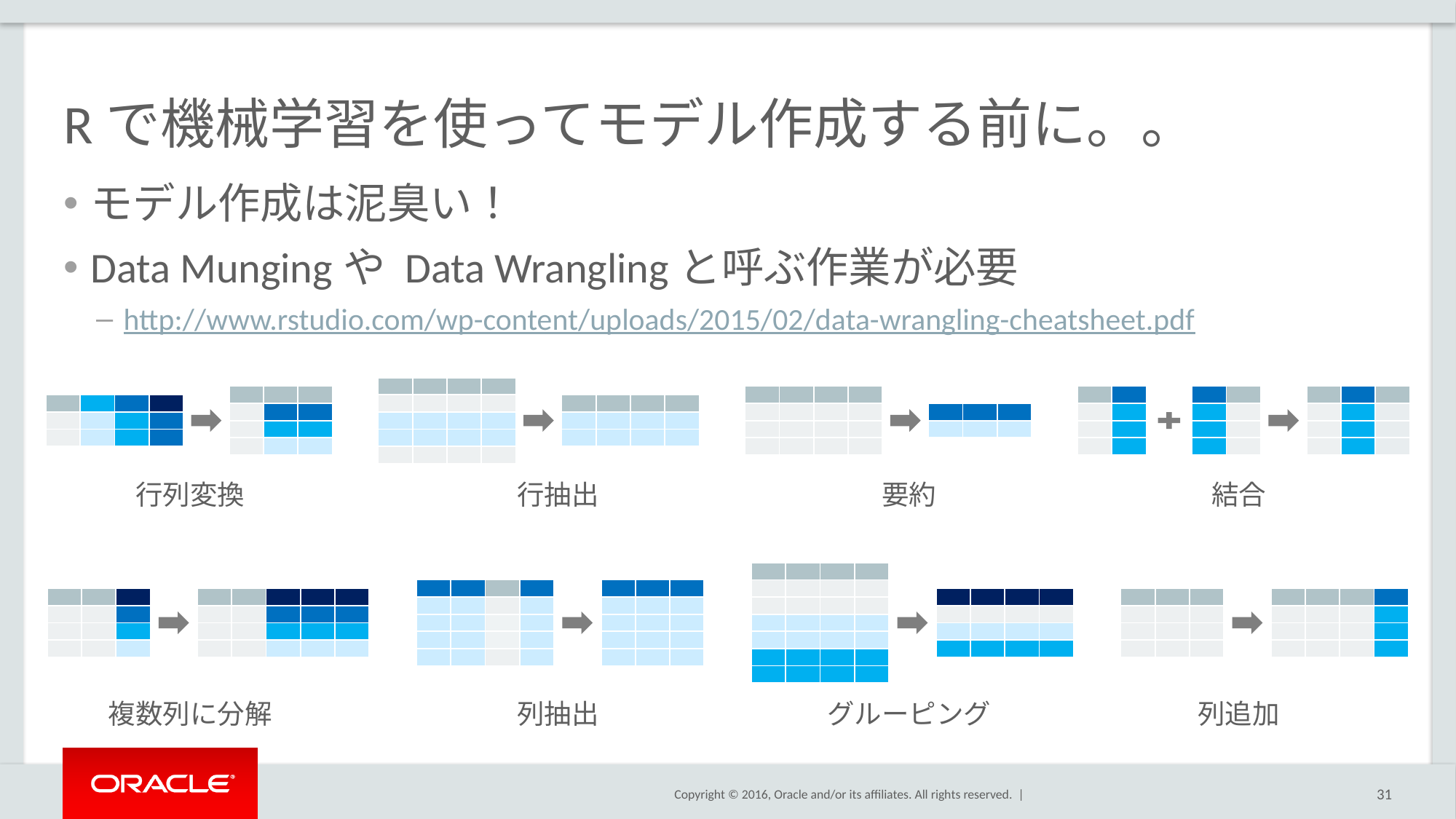

# Rで機械学習を使ってモデル作成する前に。。
モデル作成は泥臭い！
Data Mungingや Data Wranglingと呼ぶ作業が必要
http://www.rstudio.com/wp-content/uploads/2015/02/data-wrangling-cheatsheet.pdf

|  |  |  |  |
| --- | --- | --- | --- |
|  |  |  |  |
|  |  |  |  |
|  |  |  |  |
|  |  |  |  |
|  |  |  |
| --- | --- | --- |
|  |  |  |
|  |  |  |
|  |  |  |
|  |  |  |  |
| --- | --- | --- | --- |
|  |  |  |  |
|  |  |  |  |
|  |  |  |  |
|  |  |
| --- | --- |
|  |  |
|  |  |
|  |  |
|  |  |
| --- | --- |
|  |  |
|  |  |
|  |  |
|  |  |  |
| --- | --- | --- |
|  |  |  |
|  |  |  |
|  |  |  |
|  |  |  |  |
| --- | --- | --- | --- |
|  |  |  |  |
|  |  |  |  |
|  |  |  |  |
| --- | --- | --- | --- |
|  |  |  |  |
|  |  |  |  |
|  |  |  |
| --- | --- | --- |
|  |  |  |

行列変換
行抽出
要約
結合
|  |  |  |  |
| --- | --- | --- | --- |
|  |  |  |  |
|  |  |  |  |
|  |  |  |  |
|  |  |  |  |
|  |  |  |  |
|  |  |  |  |
|  |  |  |  |
| --- | --- | --- | --- |
|  |  |  |  |
|  |  |  |  |
|  |  |  |  |
|  |  |  |  |
|  |  |  |
| --- | --- | --- |
|  |  |  |
|  |  |  |
|  |  |  |
|  |  |  |
|  |  |  |
| --- | --- | --- |
|  |  |  |
|  |  |  |
|  |  |  |
|  |  |  |  |  |
| --- | --- | --- | --- | --- |
|  |  |  |  |  |
|  |  |  |  |  |
|  |  |  |  |  |
|  |  |  |  |
| --- | --- | --- | --- |
|  |  |  |  |
|  |  |  |  |
|  |  |  |  |
|  |  |  |
| --- | --- | --- |
|  |  |  |
|  |  |  |
|  |  |  |
|  |  |  |  |
| --- | --- | --- | --- |
|  |  |  |  |
|  |  |  |  |
|  |  |  |  |

複数列に分解
列抽出
グルーピング
列追加
31